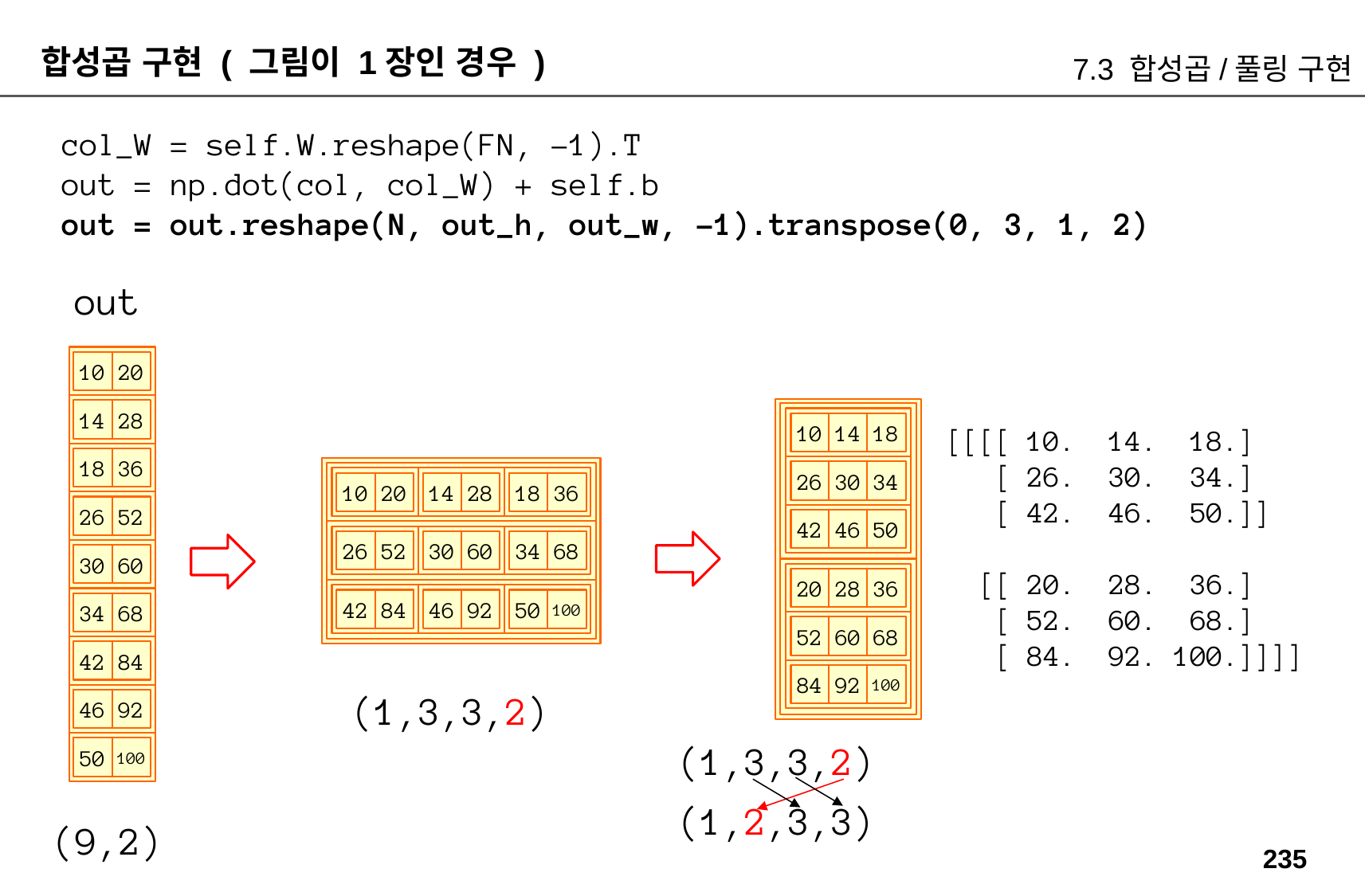

합성곱 구현 ( 그림이 1장인 경우 )
7.3 합성곱/풀링 구현
col_W = self.W.reshape(FN, -1).T
out = np.dot(col, col_W) + self.b
out = out.reshape(N, out_h, out_w, -1).transpose(0, 3, 1, 2)
out

10
20

14
28

10
14
18
[[[[ 10.  14.  18.]
   [ 26.  30.  34.]
   [ 42.  46.  50.]]

  [[ 20.  28.  36.]
   [ 52.  60.  68.]
   [ 84.  92. 100.]]]]

18
36

26
30
34

20
28
36
10
14
18

26
52

42
46
50

52
60
68
26
30
34

30
60

20
28
36

84
92
100
42
46
50
34
68

52
60
68

42
84

84
92
100
(1,3,3,2)

46
92
(1,3,3,2)

50
100
(1,2,3,3)
(9,2)